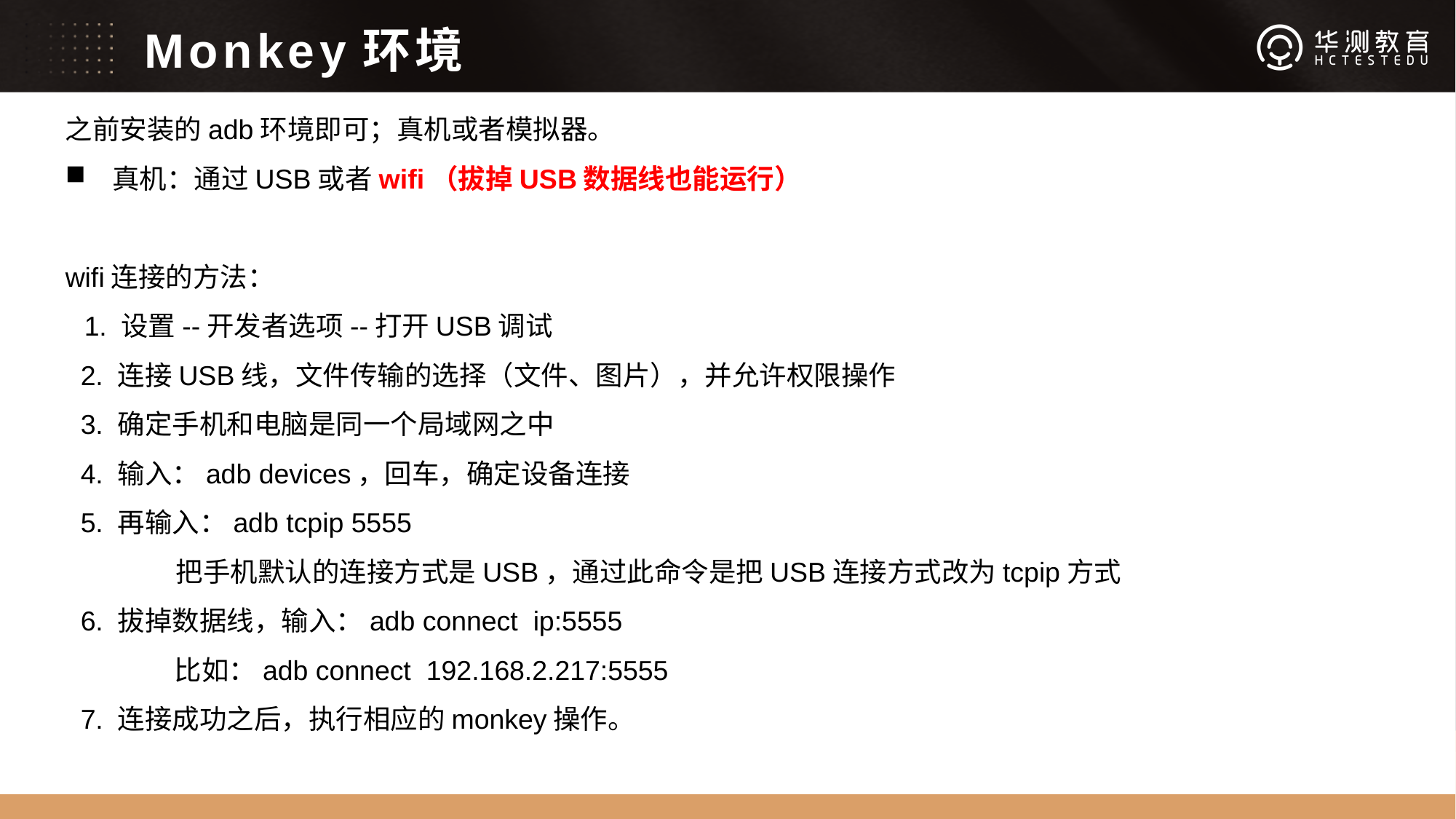

# Monkey环境
之前安装的adb环境即可；真机或者模拟器。
 真机：通过USB或者wifi（拔掉USB数据线也能运行）

wifi连接的方法：
  1. 设置--开发者选项--打开USB调试
  2. 连接USB线，文件传输的选择（文件、图片），并允许权限操作
  3. 确定手机和电脑是同一个局域网之中
  4. 输入：adb devices，回车，确定设备连接
  5. 再输入：adb tcpip 5555
        把手机默认的连接方式是USB，通过此命令是把USB连接方式改为tcpip方式
  6. 拔掉数据线，输入：adb connect  ip:5555
	比如：adb connect  192.168.2.217:5555
  7. 连接成功之后，执行相应的monkey操作。